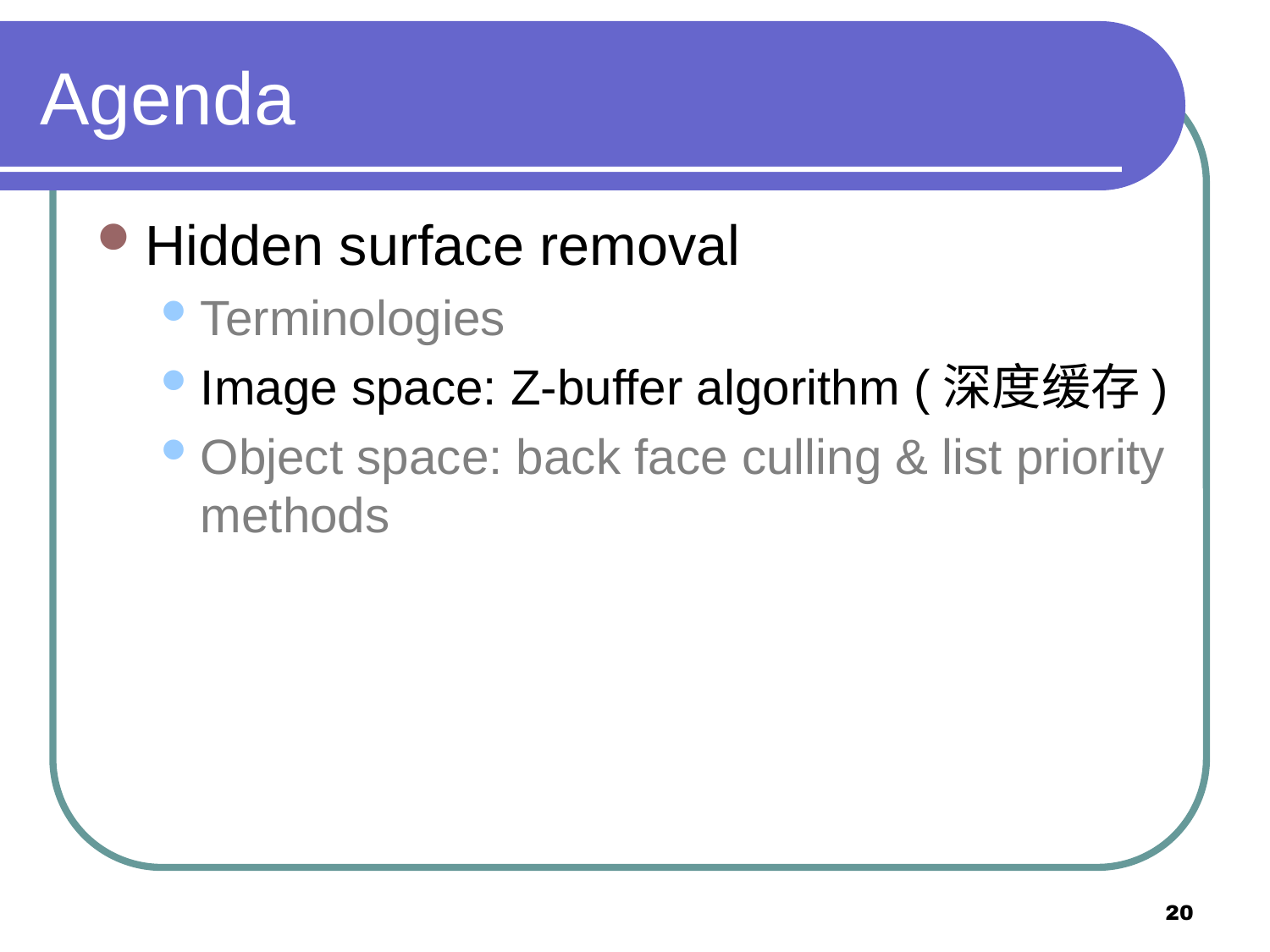

# Agenda
Hidden surface removal
Terminologies
Image space: Z-buffer algorithm (深度缓存)
Object space: back face culling & list priority methods

20